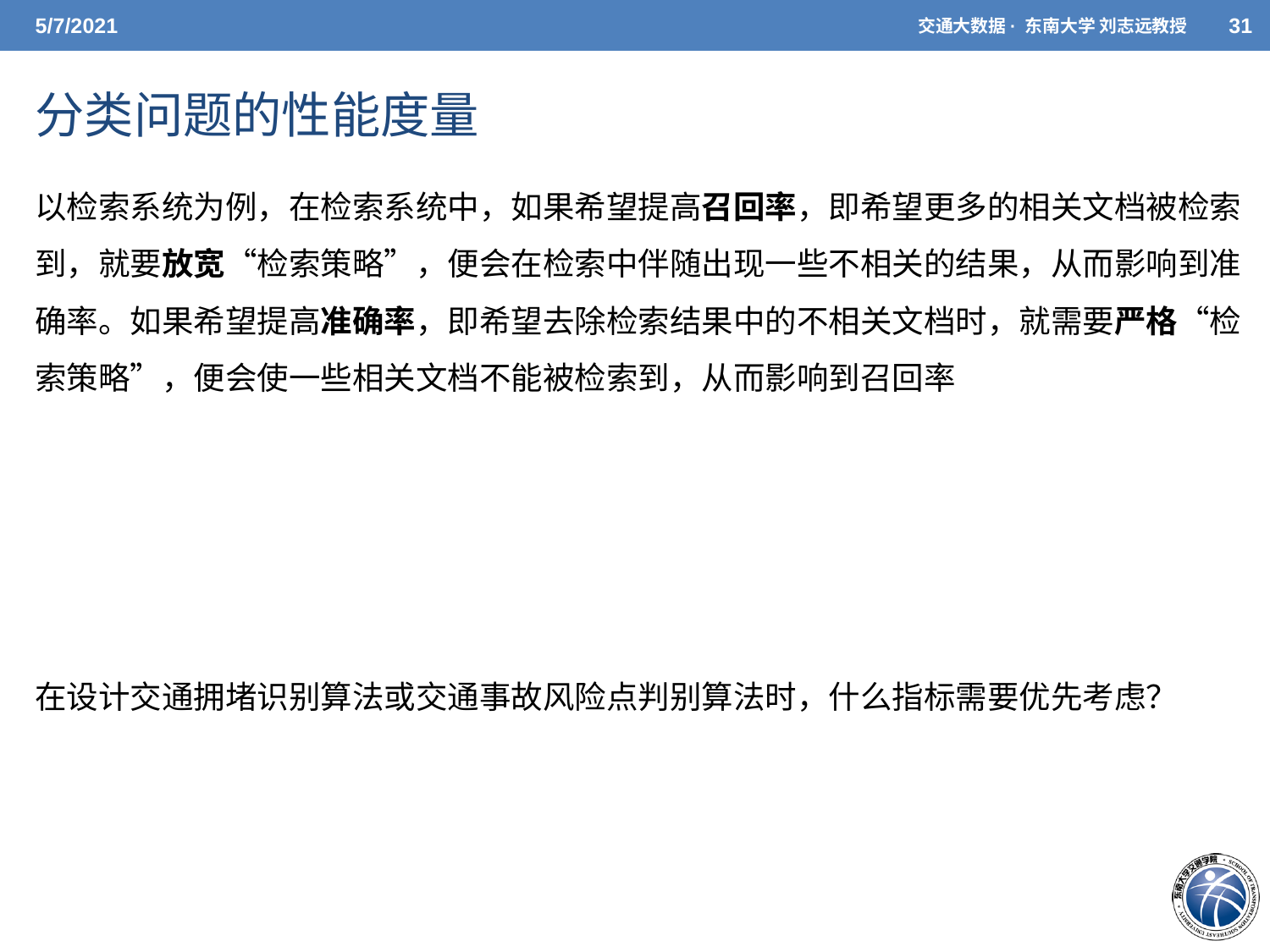

5/7/2021
交通大数据· 东南大学 刘志远教授
31
分类问题的性能度量
以检索系统为例，在检索系统中，如果希望提高召回率，即希望更多的相关文档被检索到，就要放宽“检索策略”，便会在检索中伴随出现一些不相关的结果，从而影响到准确率。如果希望提高准确率，即希望去除检索结果中的不相关文档时，就需要严格“检索策略”，便会使一些相关文档不能被检索到，从而影响到召回率
在设计交通拥堵识别算法或交通事故风险点判别算法时，什么指标需要优先考虑？